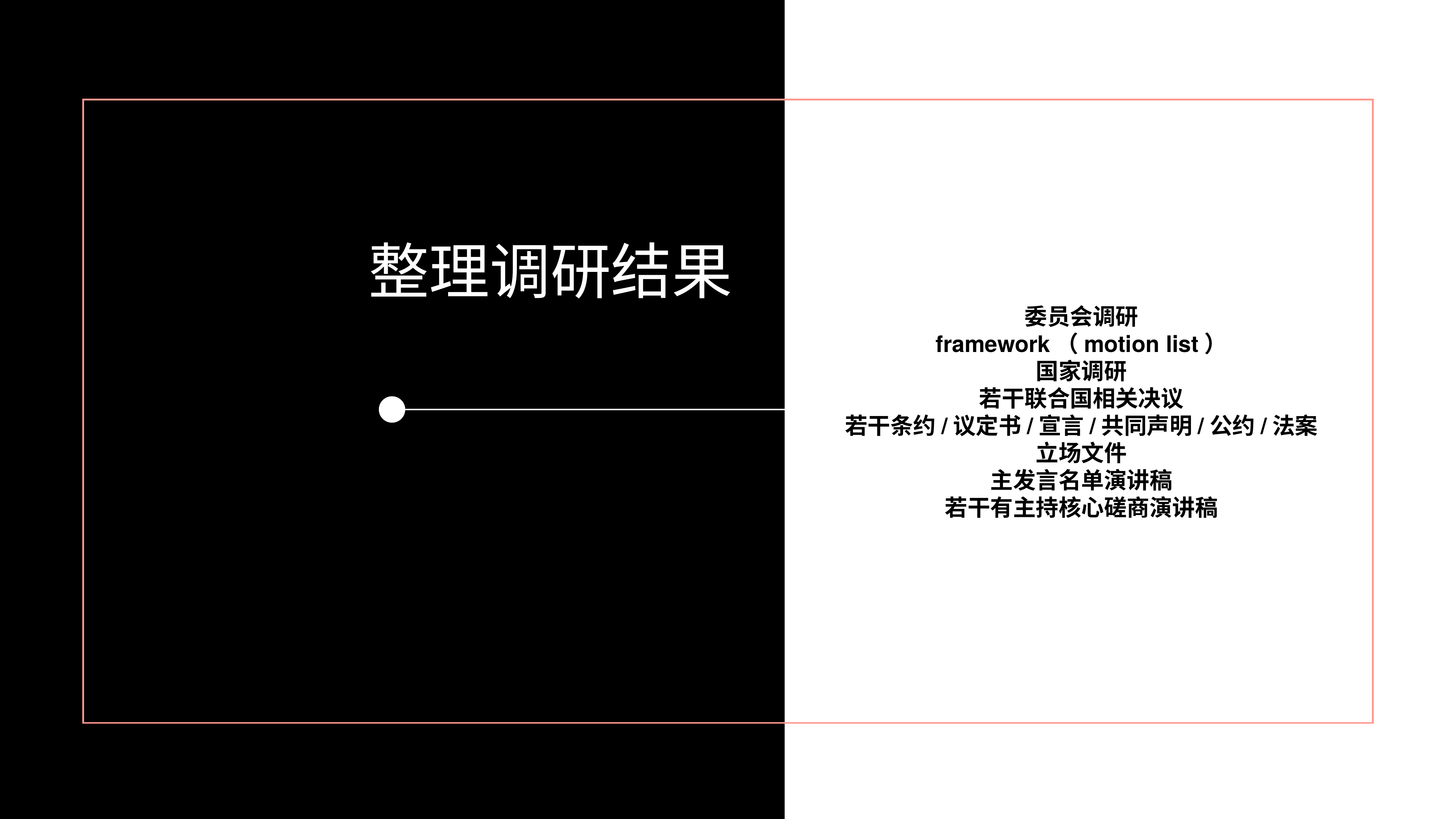

整理调研结果

委员会调研
framework（motion list）
国家调研
若干联合国相关决议
若干条约/议定书/宣言/共同声明/公约/法案
立场文件
主发言名单演讲稿
若干有主持核心磋商演讲稿